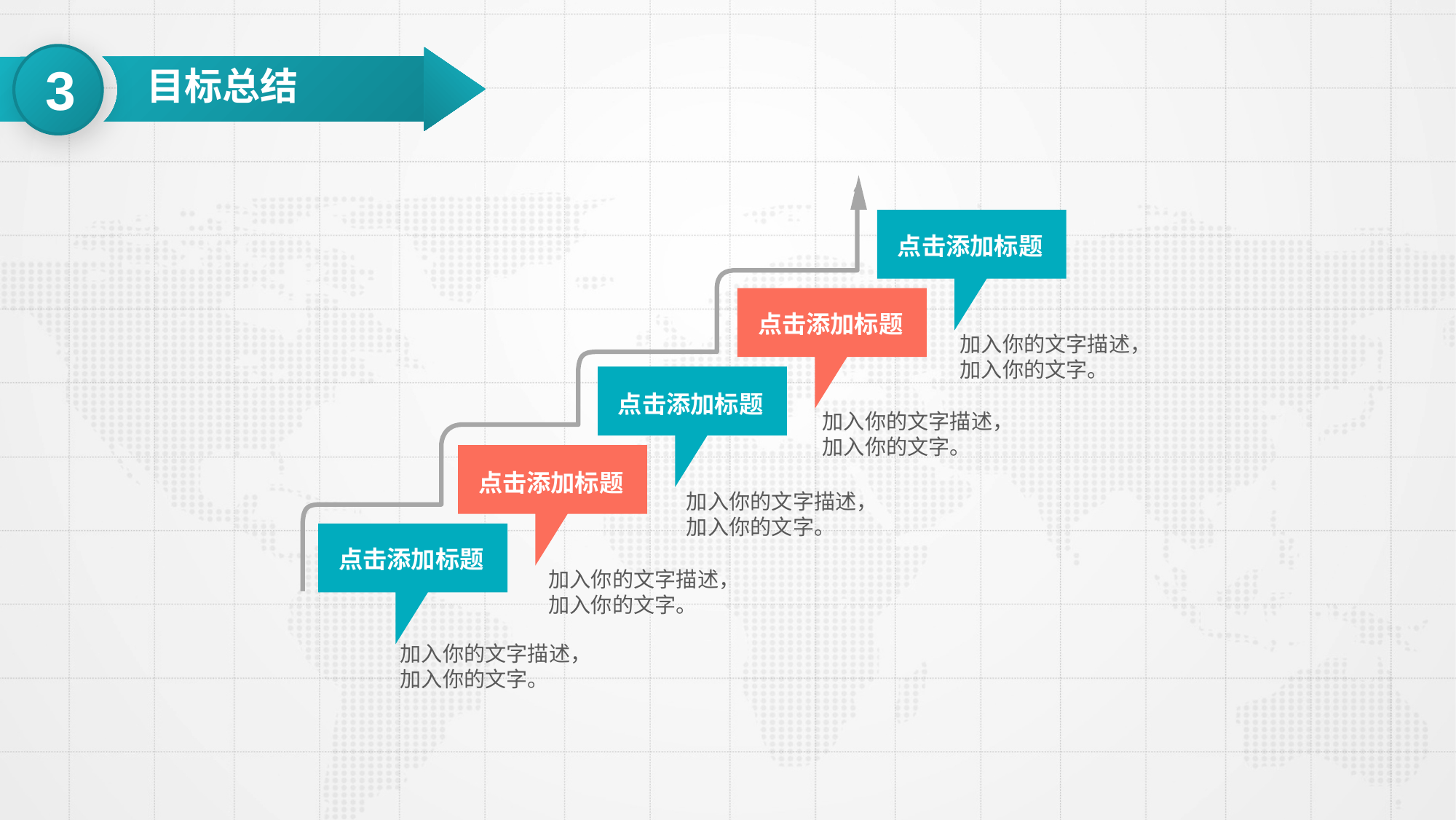

3
目标总结

点击添加标题
加入你的文字描述，加入你的文字。

点击添加标题
加入你的文字描述，加入你的文字。

点击添加标题
加入你的文字描述，加入你的文字。

点击添加标题
加入你的文字描述，加入你的文字。

点击添加标题
加入你的文字描述，加入你的文字。